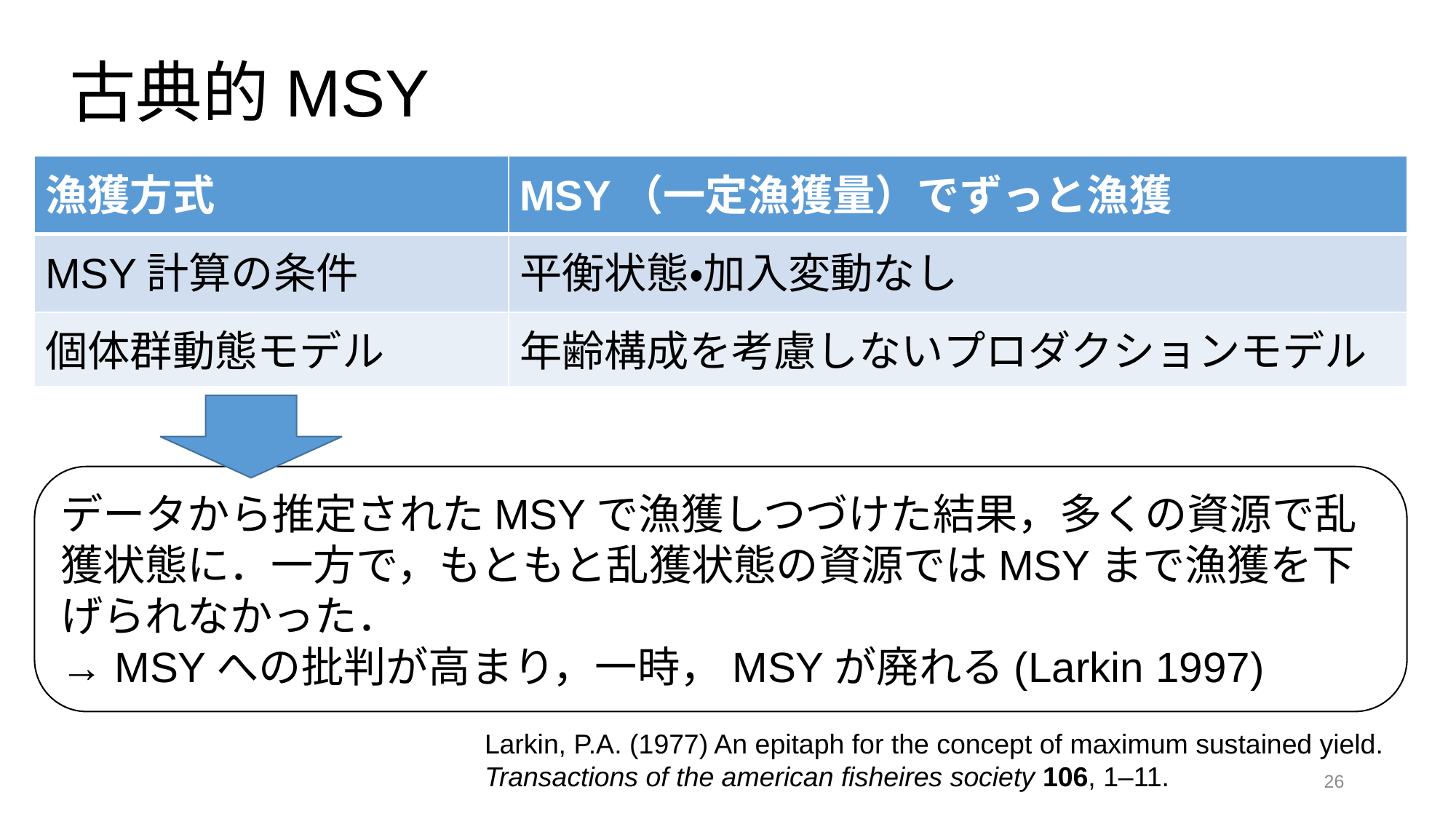

# 古典的MSY
| 漁獲方式 | MSY（一定漁獲量）でずっと漁獲 |
| --- | --- |
| MSY計算の条件 | 平衡状態・加入変動なし |
| 個体群動態モデル | 年齢構成を考慮しないプロダクションモデル |

データから推定されたMSYで漁獲しつづけた結果，多くの資源で乱獲状態に．一方で，もともと乱獲状態の資源ではMSYまで漁獲を下げられなかった．
→ MSYへの批判が高まり，一時，MSYが廃れる(Larkin 1997)
Larkin, P.A. (1977) An epitaph for the concept of maximum sustained yield.
Transactions of the american fisheires society 106, 1–11.

26